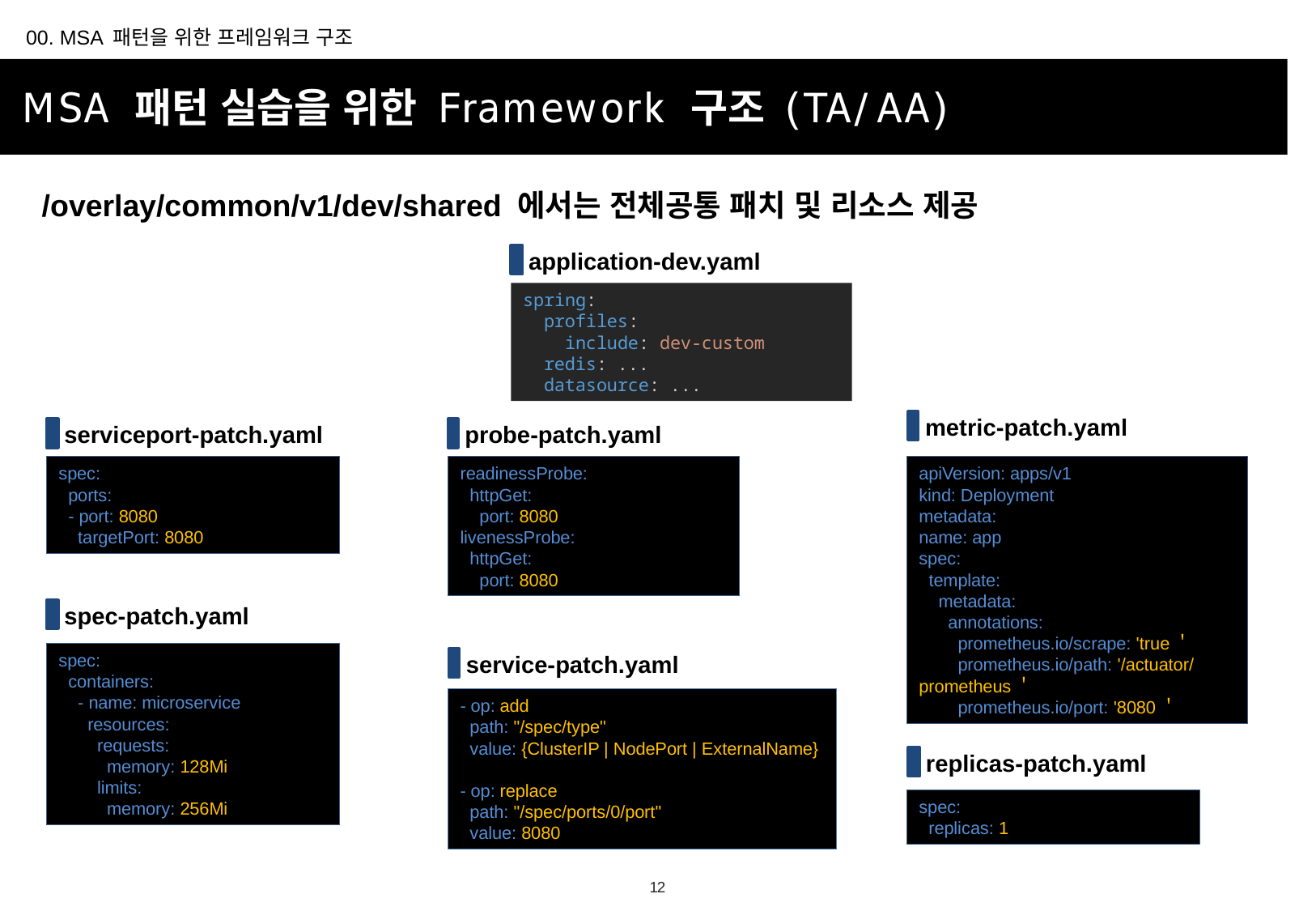

00. MSA 패턴을 위한 프레임워크 구조
MSA 패턴 실습을 위한 Framework 구조 (TA/AA)
/overlay/common/v1/dev/shared 에서는 전체공통 패치 및 리소스 제공
application-dev.yaml

spring:
  profiles:
    include: dev-custom
  redis: ...
  datasource: ...
metric-patch.yaml

serviceport-patch.yaml

probe-patch.yaml

spec:
  ports:
  - port: 8080
    targetPort: 8080
readinessProbe:
  httpGet:
    port: 8080
livenessProbe:
  httpGet:
    port: 8080
apiVersion: apps/v1
kind: Deployment
metadata:
name: app
spec:
  template:
    metadata:
      annotations:
        prometheus.io/scrape: 'true＇
        prometheus.io/path: '/actuator/prometheus＇
        prometheus.io/port: '8080＇
spec-patch.yaml

spec:
  containers:
    - name: microservice
      resources:
        requests:
          memory: 128Mi
        limits:
          memory: 256Mi
service-patch.yaml

- op: add
  path: "/spec/type"
  value: {ClusterIP | NodePort | ExternalName}
- op: replace
  path: "/spec/ports/0/port"
  value: 8080
replicas-patch.yaml

spec:
  replicas: 1